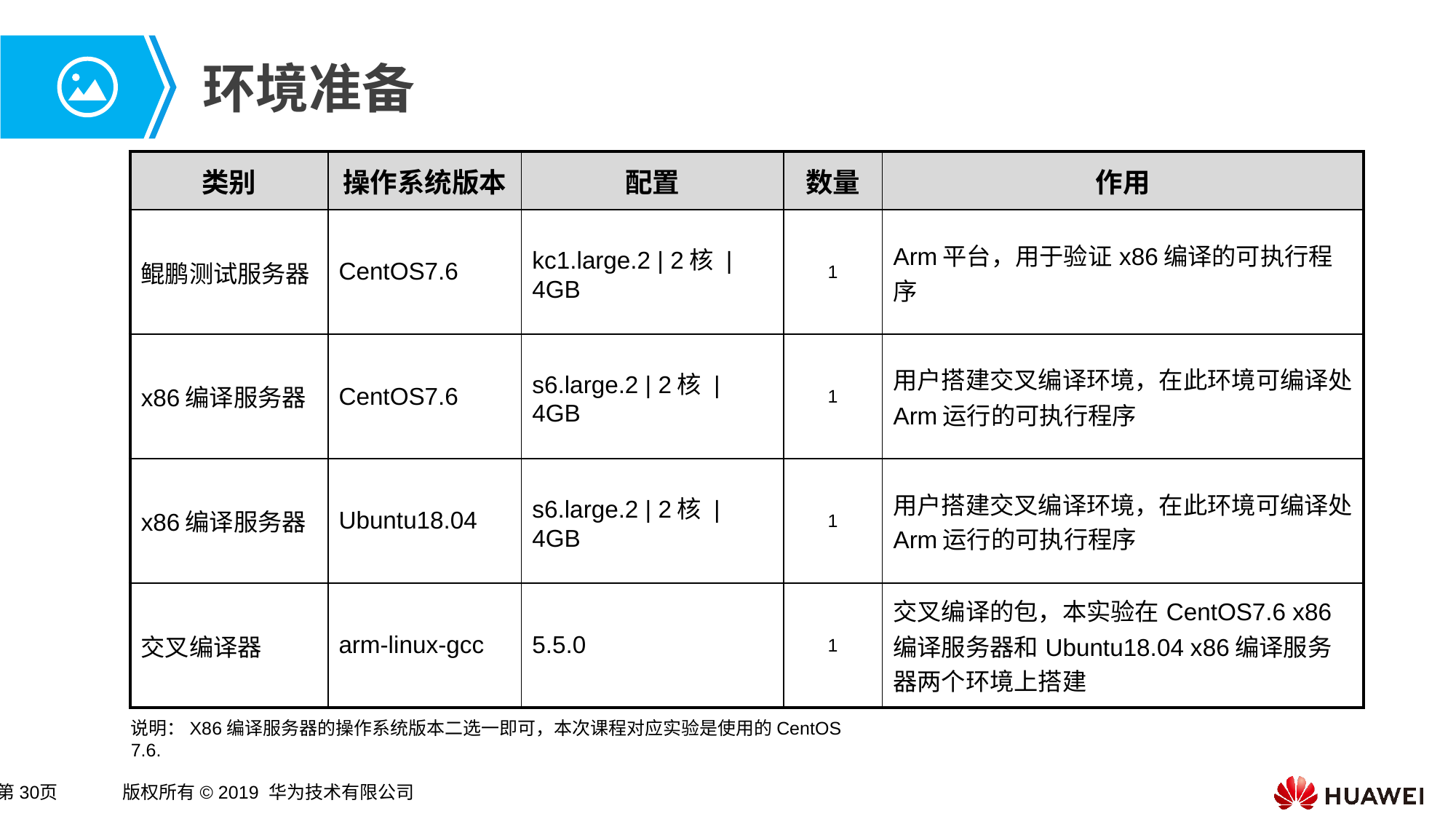

# 环境准备
| 类别 | 操作系统版本 | 配置 | 数量 | 作用 |
| --- | --- | --- | --- | --- |
| 鲲鹏测试服务器 | CentOS7.6 | kc1.large.2 | 2核 | 4GB | 1 | Arm平台，用于验证x86编译的可执行程序 |
| x86编译服务器 | CentOS7.6 | s6.large.2 | 2核 | 4GB | 1 | 用户搭建交叉编译环境，在此环境可编译处Arm运行的可执行程序 |
| x86编译服务器 | Ubuntu18.04 | s6.large.2 | 2核 | 4GB | 1 | 用户搭建交叉编译环境，在此环境可编译处Arm运行的可执行程序 |
| 交叉编译器 | arm-linux-gcc | 5.5.0 | 1 | 交叉编译的包，本实验在CentOS7.6 x86编译服务器和Ubuntu18.04 x86编译服务器两个环境上搭建 |
说明：X86编译服务器的操作系统版本二选一即可，本次课程对应实验是使用的CentOS 7.6.